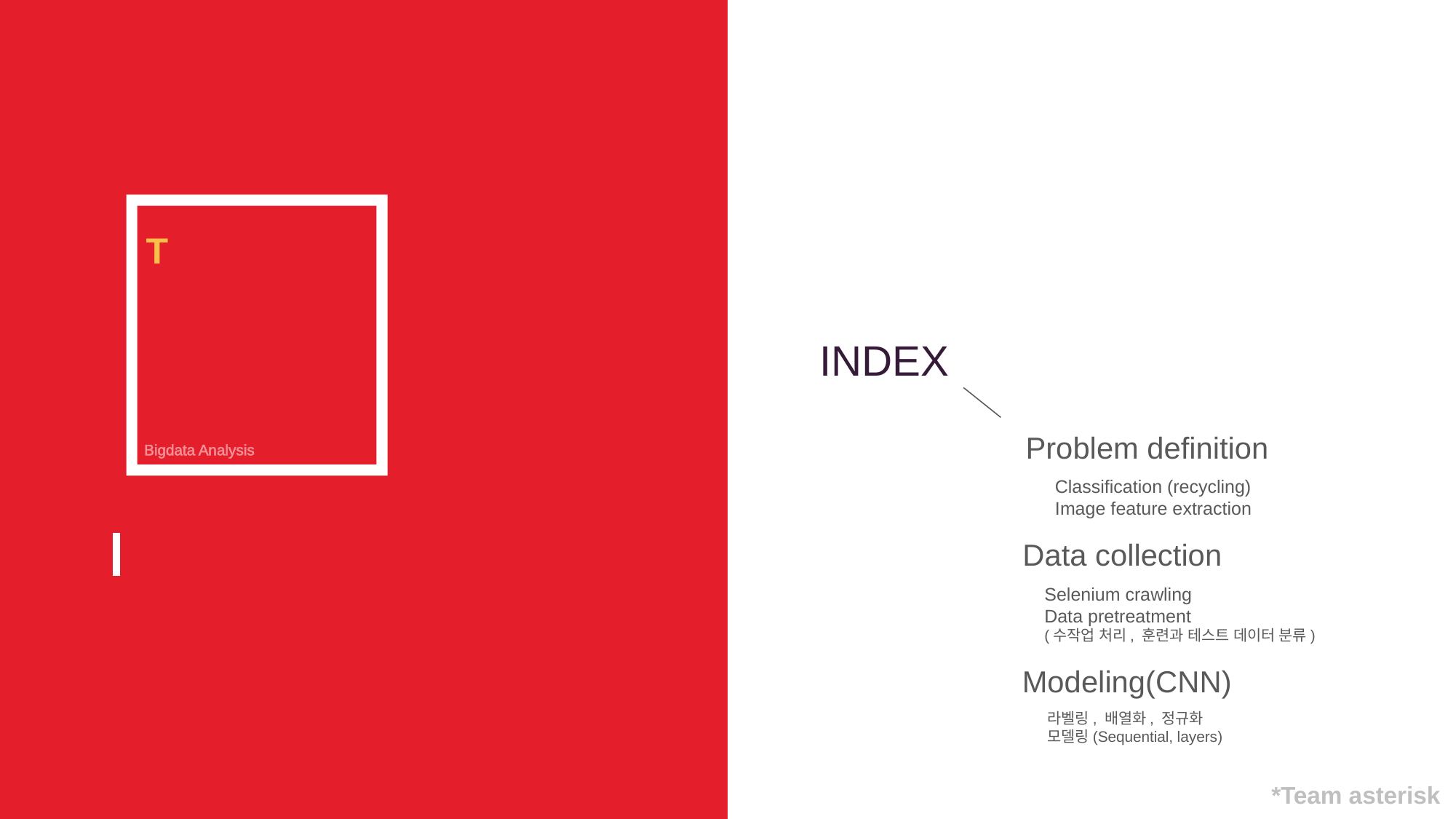

Bigdata Analysis
TensorFlow
& Keras
INDEX
Problem definition
Classification (recycling)
Image feature extraction
Data collection
Selenium crawling
Data pretreatment
(수작업 처리, 훈련과 테스트 데이터 분류)
Deep learning model
재활용 쓰레기 분류 알고리즘에 관한 모델링
Modeling(CNN)
라벨링, 배열화, 정규화
모델링(Sequential, layers)
*Team asterisk